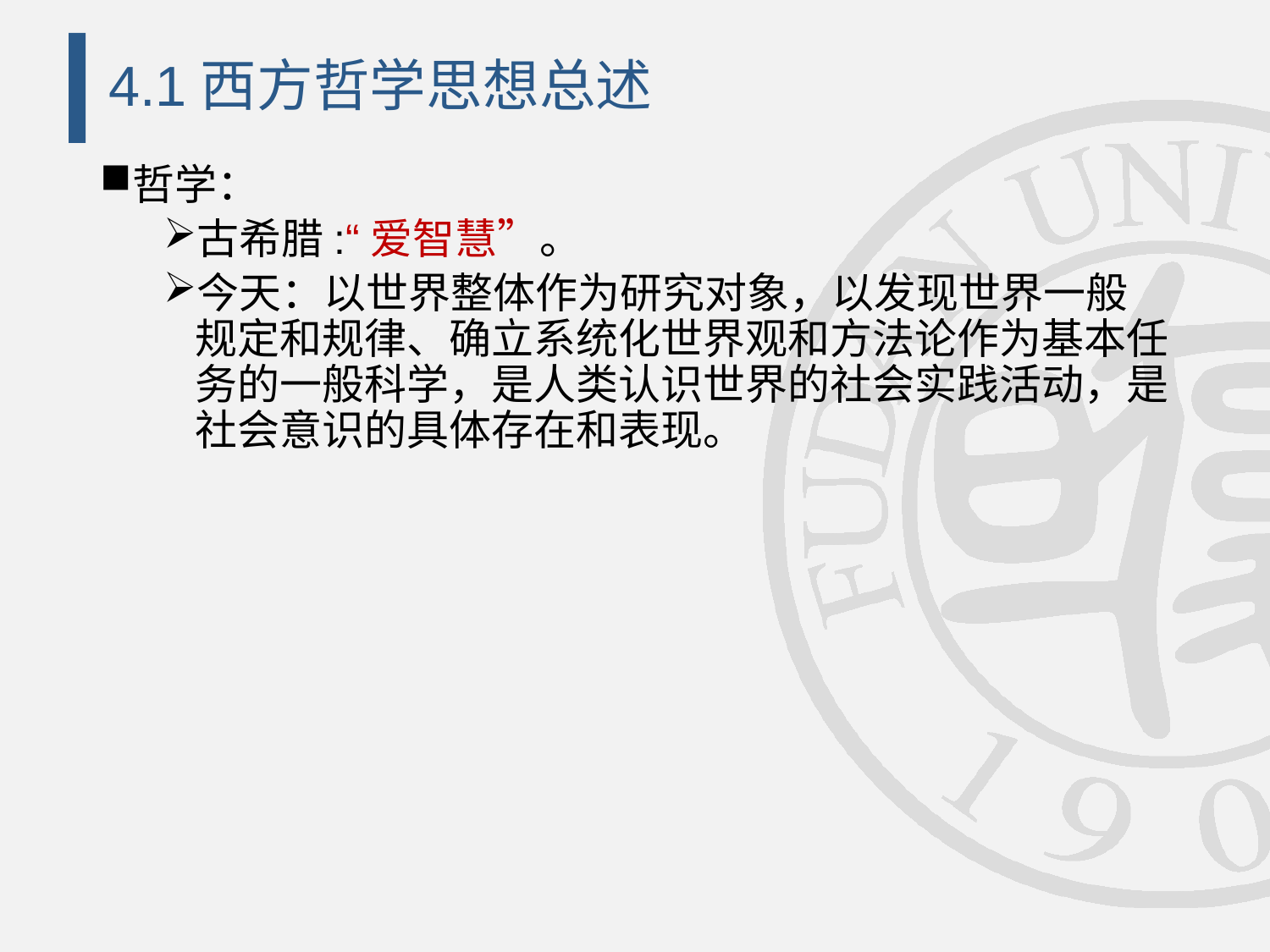

# 4.1西方哲学思想总述
哲学：
古希腊:“爱智慧”。
今天：以世界整体作为研究对象，以发现世界一般规定和规律、确立系统化世界观和方法论作为基本任务的一般科学，是人类认识世界的社会实践活动，是社会意识的具体存在和表现。